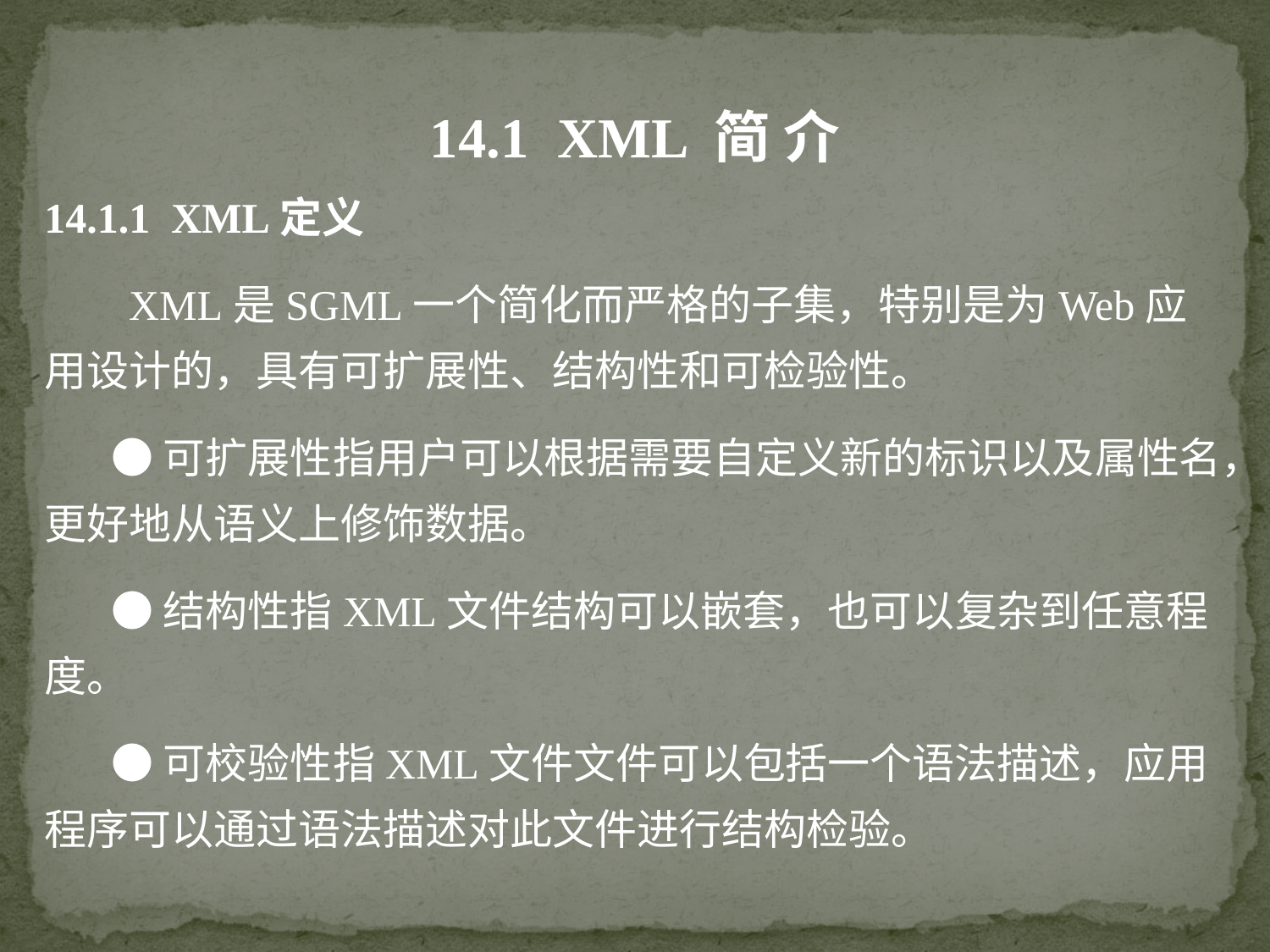

14.1  XML 简 介
14.1.1  XML定义
        XML是SGML一个简化而严格的子集，特别是为Web应用设计的，具有可扩展性、结构性和可检验性。
       ●可扩展性指用户可以根据需要自定义新的标识以及属性名，更好地从语义上修饰数据。
       ●结构性指XML文件结构可以嵌套，也可以复杂到任意程度。
       ●可校验性指XML文件文件可以包括一个语法描述，应用程序可以通过语法描述对此文件进行结构检验。